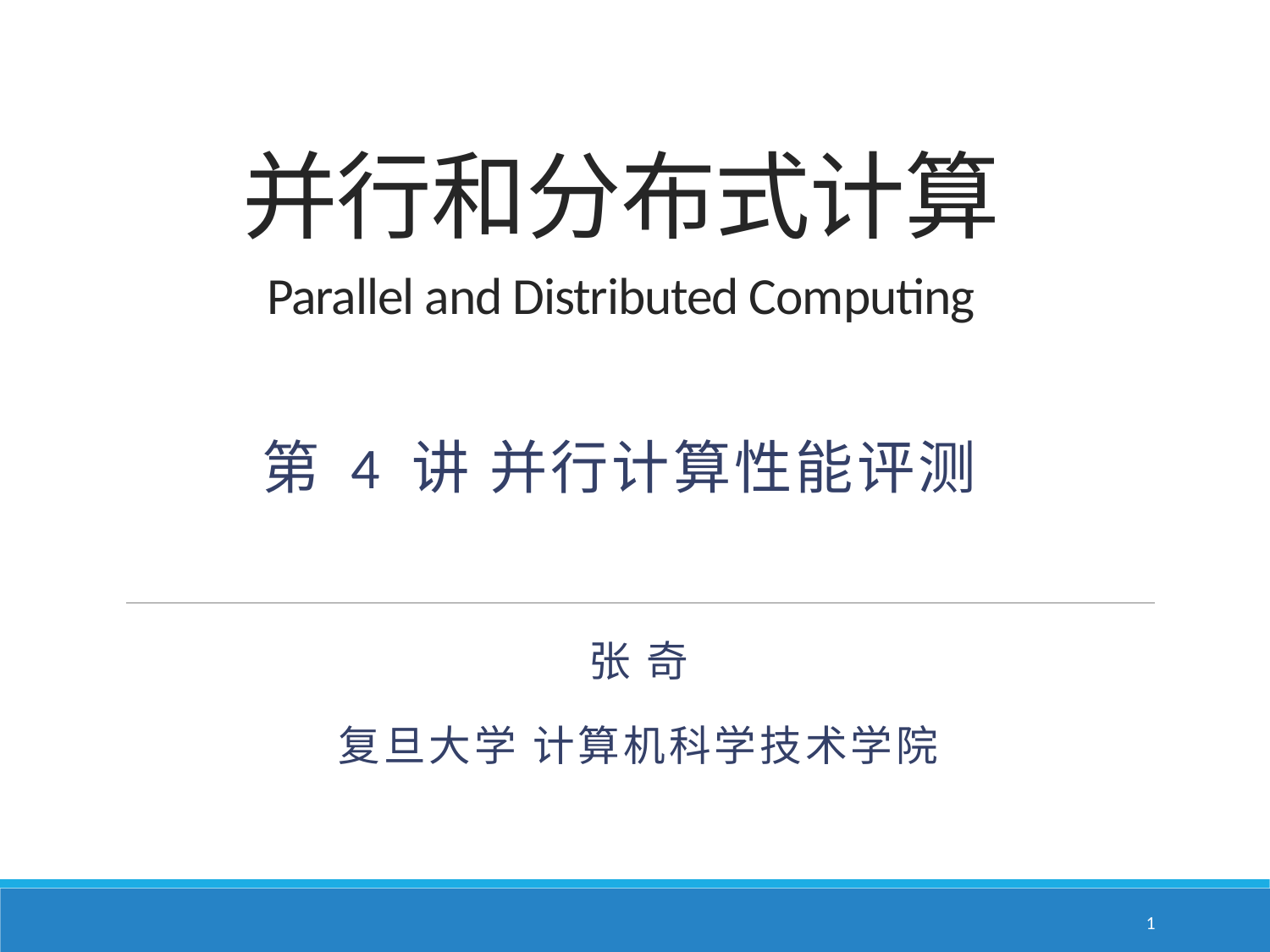

# 并行和分布式计算 Parallel and Distributed Computing 第 4 讲 并行计算性能评测
张 奇
复旦大学 计算机科学技术学院

1